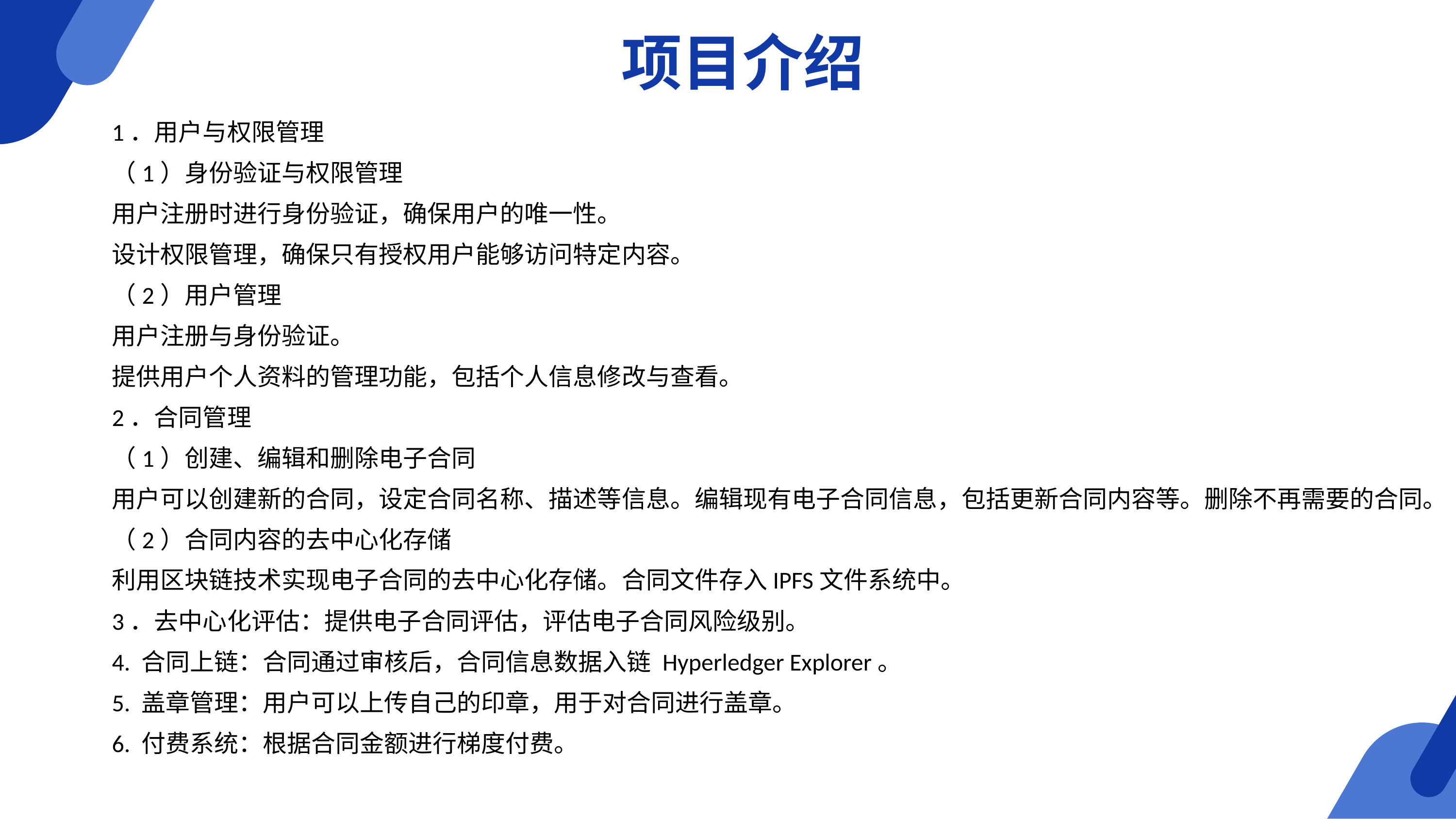

项目介绍
1．用户与权限管理
（1）身份验证与权限管理
用户注册时进行身份验证，确保用户的唯一性。
设计权限管理，确保只有授权用户能够访问特定内容。
（2）用户管理
用户注册与身份验证。
提供用户个人资料的管理功能，包括个人信息修改与查看。
2．合同管理
（1）创建、编辑和删除电子合同
用户可以创建新的合同，设定合同名称、描述等信息。编辑现有电子合同信息，包括更新合同内容等。删除不再需要的合同。
（2）合同内容的去中心化存储
利用区块链技术实现电子合同的去中心化存储。合同文件存入IPFS文件系统中。
3．去中心化评估：提供电子合同评估，评估电子合同风险级别。
4. 合同上链：合同通过审核后，合同信息数据入链 Hyperledger Explorer。
5. 盖章管理：用户可以上传自己的印章，用于对合同进行盖章。
6. 付费系统：根据合同金额进行梯度付费。